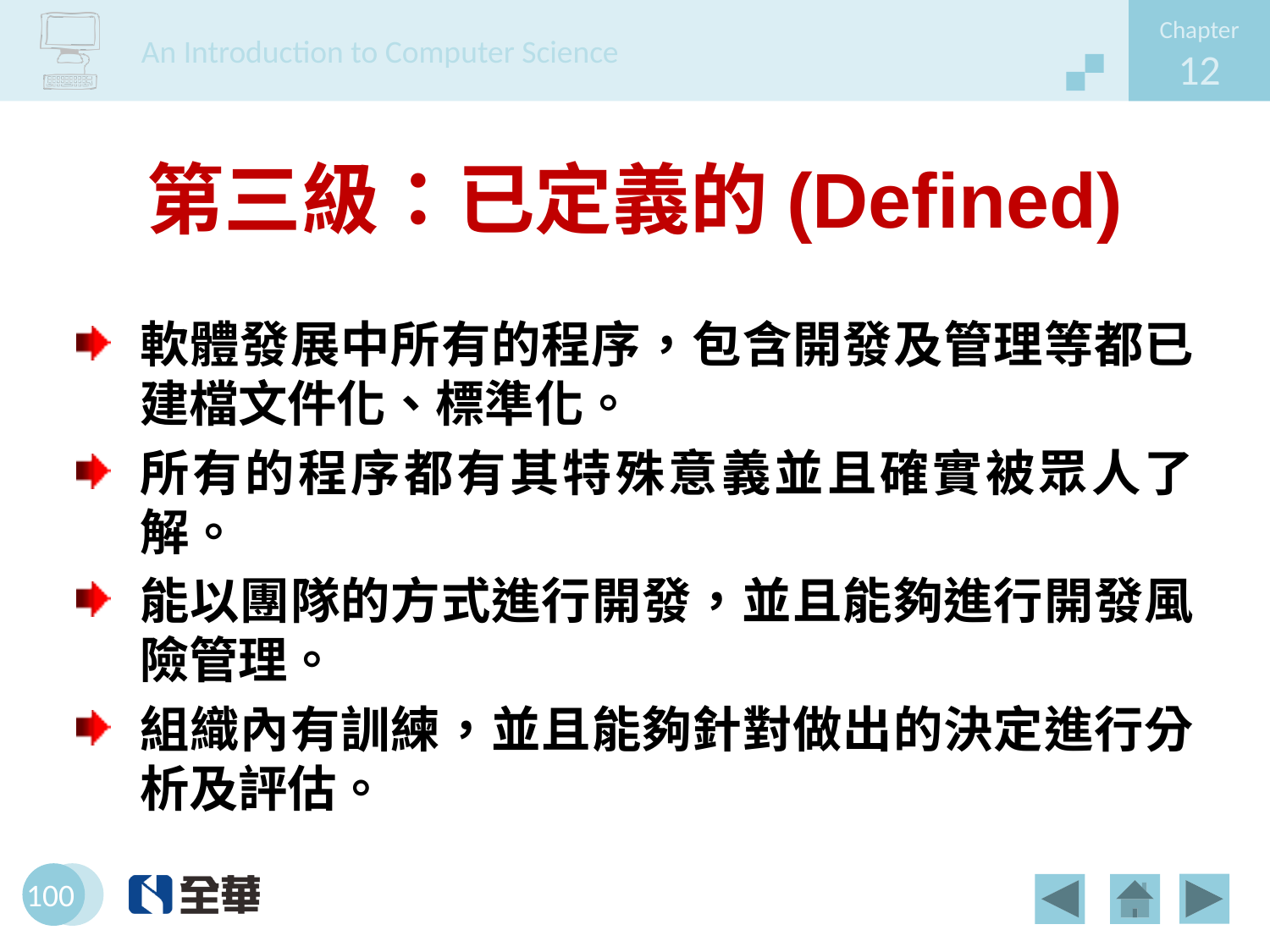

# 第三級：已定義的(Defined)
軟體發展中所有的程序，包含開發及管理等都已建檔文件化、標準化。
所有的程序都有其特殊意義並且確實被眾人了解。
能以團隊的方式進行開發，並且能夠進行開發風險管理。
組織內有訓練，並且能夠針對做出的決定進行分析及評估。